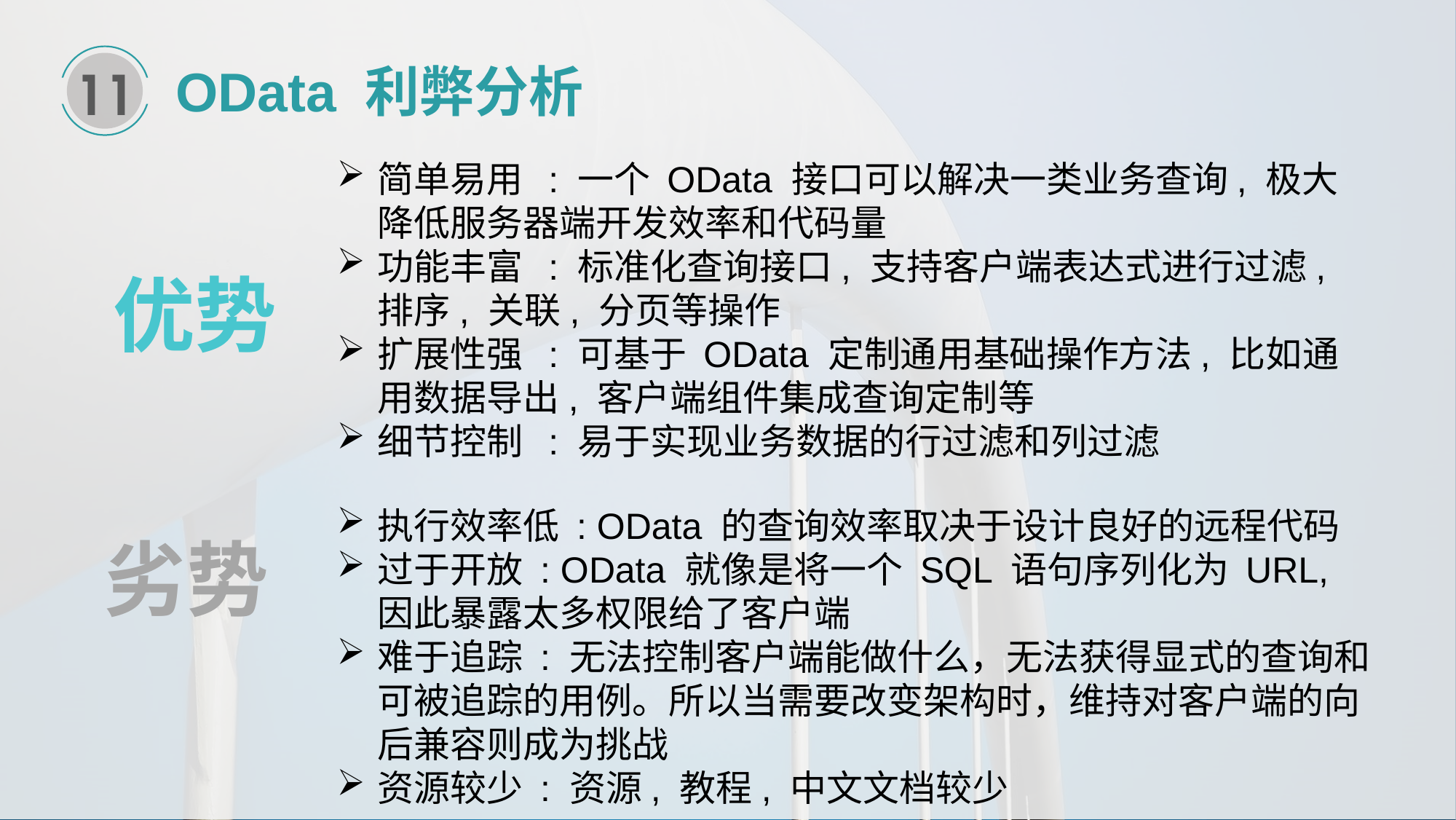

11
OData 利弊分析
简单易用  : 一个 OData 接口可以解决一类业务查询, 极大降低服务器端开发效率和代码量
功能丰富  : 标准化查询接口, 支持客户端表达式进行过滤, 排序, 关联, 分页等操作
扩展性强  : 可基于 OData 定制通用基础操作方法, 比如通用数据导出, 客户端组件集成查询定制等
细节控制  : 易于实现业务数据的行过滤和列过滤
优势
执行效率低 : OData 的查询效率取决于设计良好的远程代码
过于开放 : OData 就像是将一个 SQL 语句序列化为 URL, 因此暴露太多权限给了客户端
难于追踪 : 无法控制客户端能做什么，无法获得显式的查询和可被追踪的用例。所以当需要改变架构时，维持对客户端的向后兼容则成为挑战
资源较少 : 资源, 教程, 中文文档较少
劣势